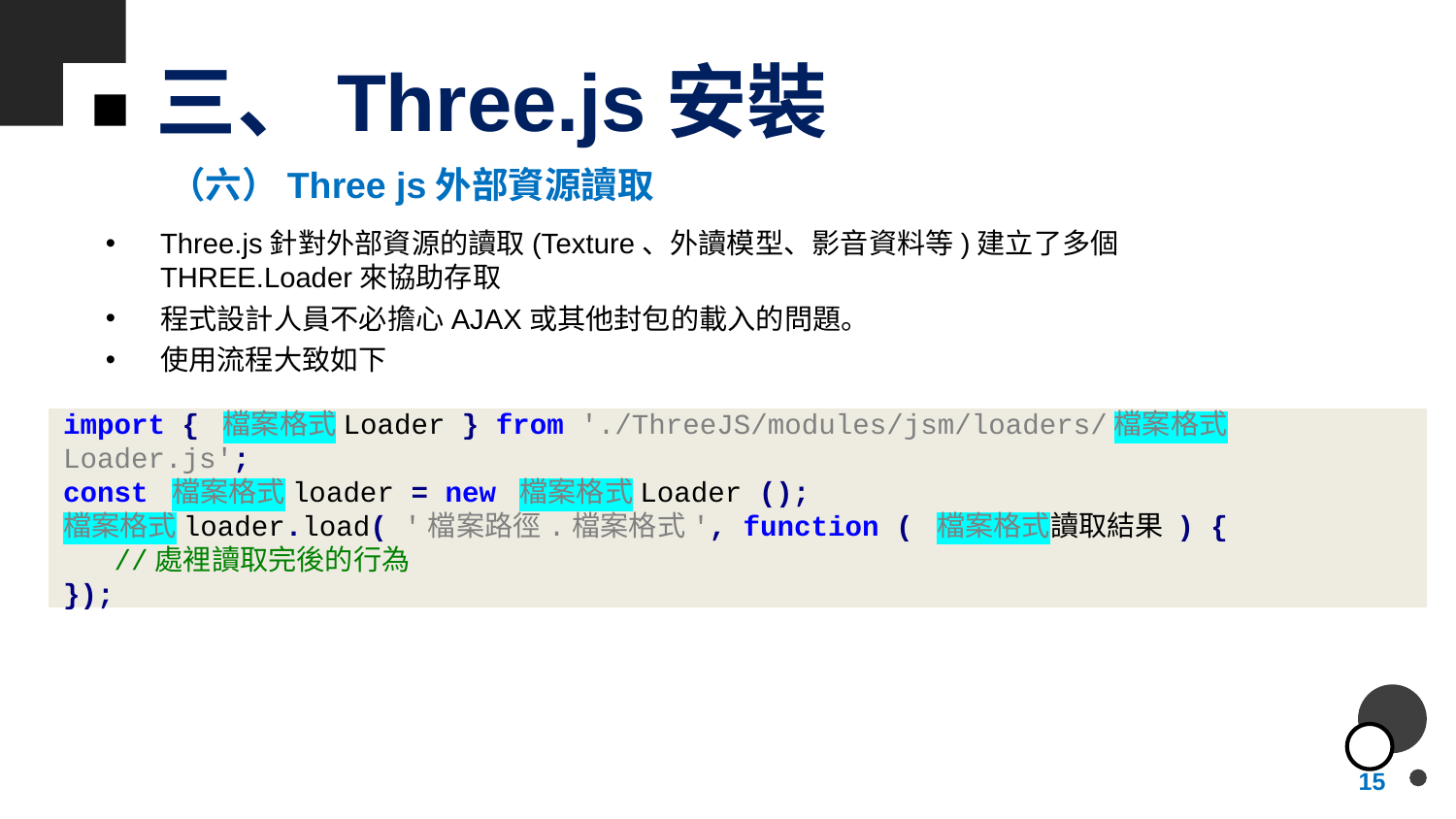

# 三、Three.js安裝
（六）Three js外部資源讀取
Three.js針對外部資源的讀取(Texture、外讀模型、影音資料等)建立了多個THREE.Loader來協助存取
程式設計人員不必擔心AJAX或其他封包的載入的問題。
使用流程大致如下
import { 檔案格式Loader } from './ThreeJS/modules/jsm/loaders/檔案格式Loader.js';
const 檔案格式loader = new 檔案格式Loader ();
檔案格式loader.load( '檔案路徑.檔案格式', function ( 檔案格式讀取結果 ) {
   //處裡讀取完後的行為
});

15